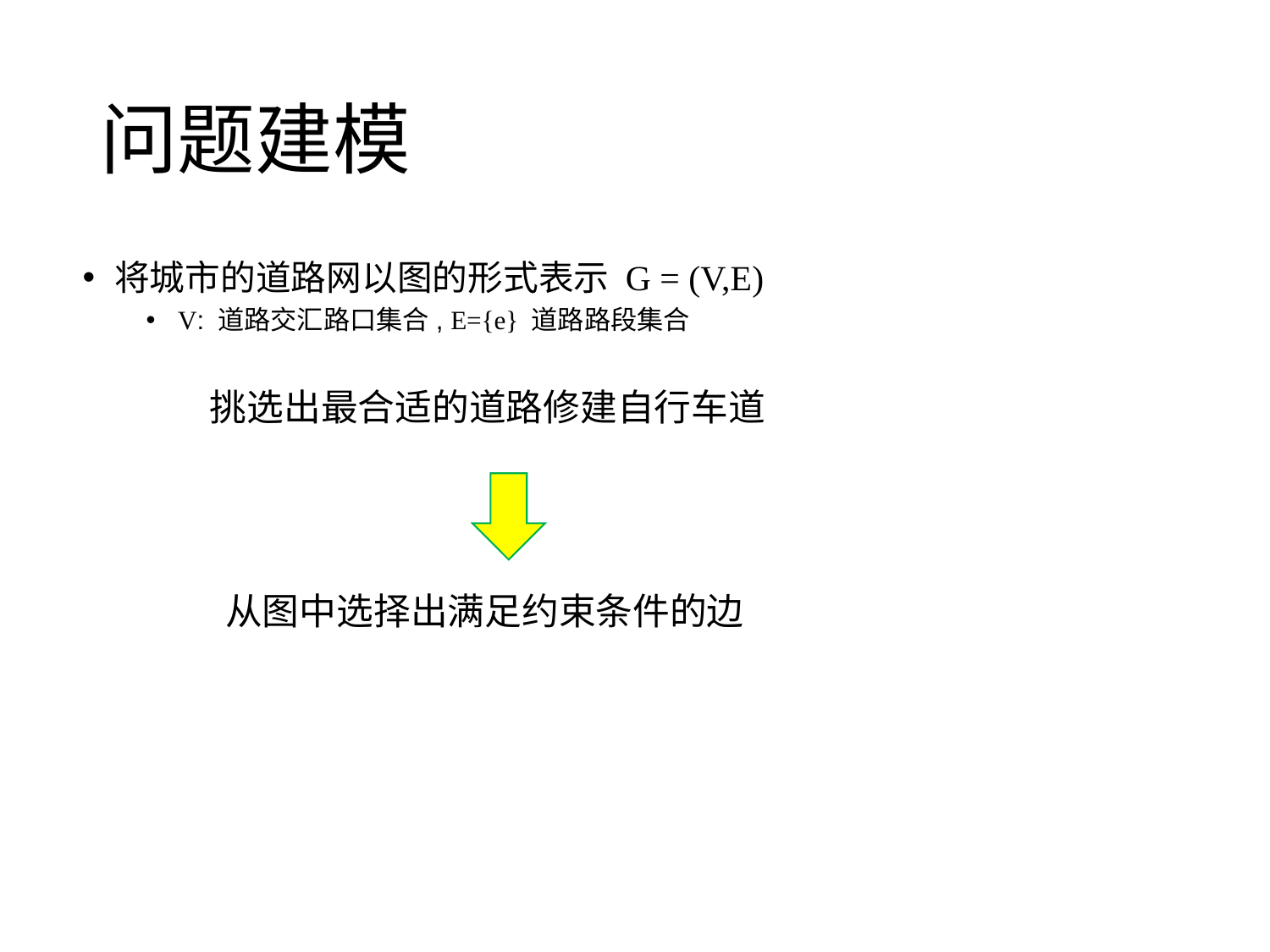

# 问题建模
将城市的道路网以图的形式表示 G = (V,E)
V: 道路交汇路口集合, E={e} 道路路段集合

挑选出最合适的道路修建自行车道

从图中选择出满足约束条件的边